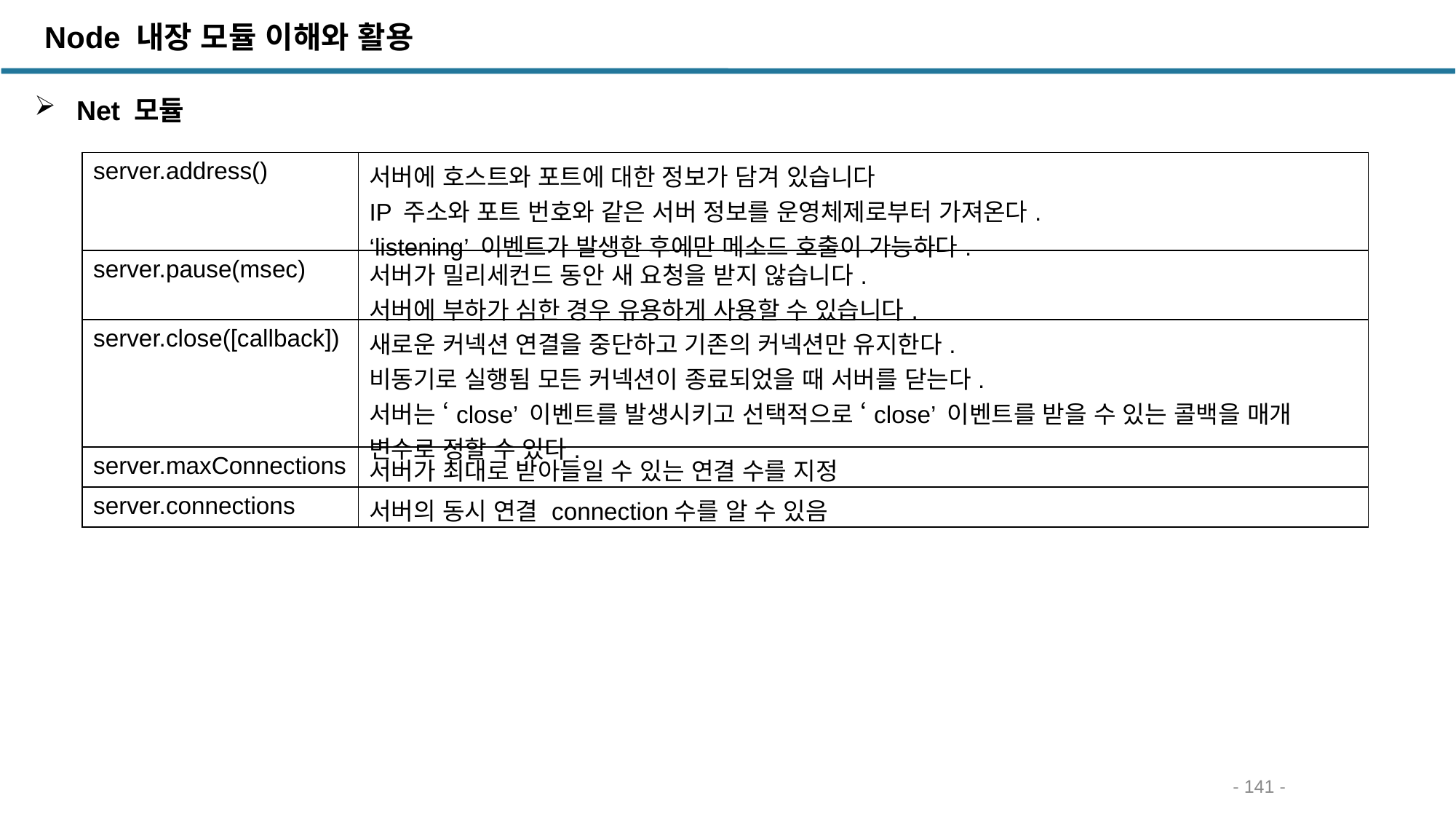

Node 내장 모듈 이해와 활용
 Net 모듈
| server.address() | 서버에 호스트와 포트에 대한 정보가 담겨 있습니다 IP 주소와 포트 번호와 같은 서버 정보를 운영체제로부터 가져온다. ‘listening’ 이벤트가 발생한 후에만 메소드 호출이 가능하다. |
| --- | --- |
| server.pause(msec) | 서버가 밀리세컨드 동안 새 요청을 받지 않습니다. 서버에 부하가 심한 경우 유용하게 사용할 수 있습니다. |
| server.close([callback]) | 새로운 커넥션 연결을 중단하고 기존의 커넥션만 유지한다. 비동기로 실행됨 모든 커넥션이 종료되었을 때 서버를 닫는다. 서버는 ‘close’ 이벤트를 발생시키고 선택적으로 ‘close’ 이벤트를 받을 수 있는 콜백을 매개 변수로 정할 수 있다. |
| server.maxConnections | 서버가 최대로 받아들일 수 있는 연결 수를 지정 |
| server.connections | 서버의 동시 연결 connection수를 알 수 있음 |
- 141 -